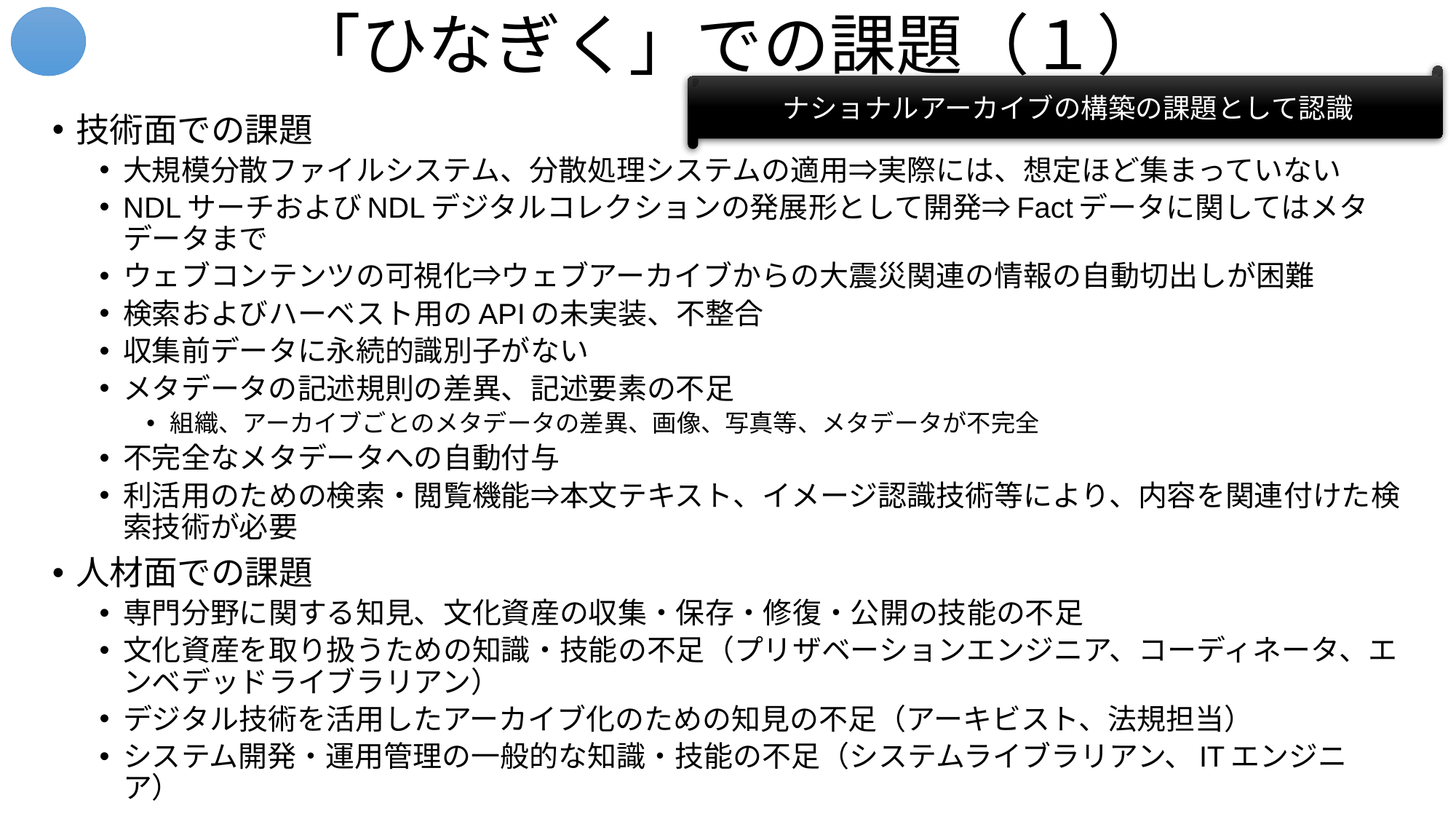

# 「ひなぎく」での課題（１）

ナショナルアーカイブの構築の課題として認識
技術面での課題
大規模分散ファイルシステム、分散処理システムの適用⇒実際には、想定ほど集まっていない
NDLサーチおよびNDLデジタルコレクションの発展形として開発⇒Factデータに関してはメタデータまで
ウェブコンテンツの可視化⇒ウェブアーカイブからの大震災関連の情報の自動切出しが困難
検索およびハーベスト用のAPIの未実装、不整合
収集前データに永続的識別子がない
メタデータの記述規則の差異、記述要素の不足
組織、アーカイブごとのメタデータの差異、画像、写真等、メタデータが不完全
不完全なメタデータへの自動付与
利活用のための検索・閲覧機能⇒本文テキスト、イメージ認識技術等により、内容を関連付けた検索技術が必要
人材面での課題
専門分野に関する知見、文化資産の収集・保存・修復・公開の技能の不足
文化資産を取り扱うための知識・技能の不足（プリザベーションエンジニア、コーディネータ、エンベデッドライブラリアン）
デジタル技術を活用したアーカイブ化のための知見の不足（アーキビスト、法規担当）
システム開発・運用管理の一般的な知識・技能の不足（システムライブラリアン、ITエンジニア）